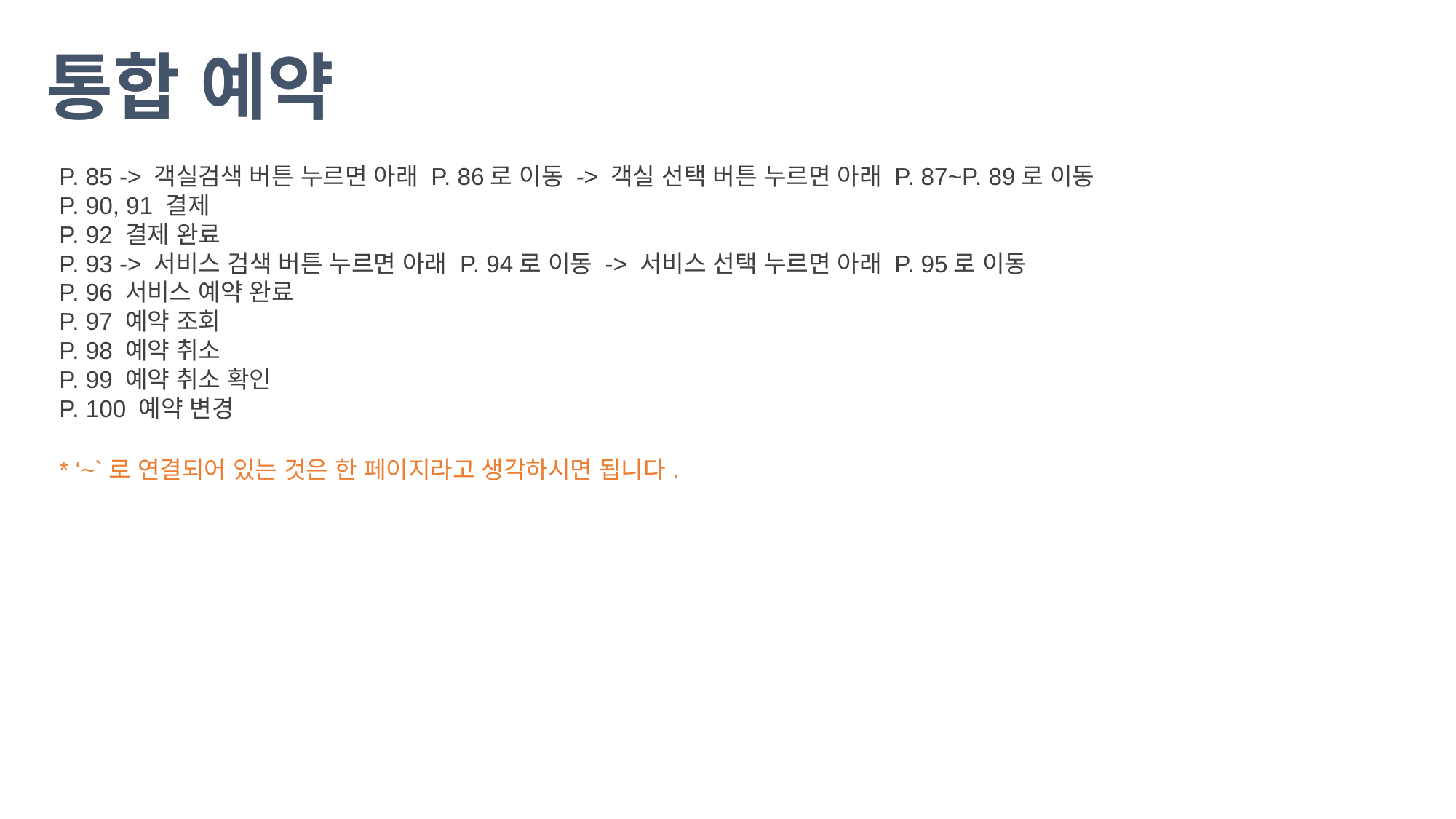

통합 예약
P. 85 -> 객실검색 버튼 누르면 아래 P. 86로 이동 -> 객실 선택 버튼 누르면 아래 P. 87~P. 89로 이동
P. 90, 91 결제
P. 92 결제 완료
P. 93 -> 서비스 검색 버튼 누르면 아래 P. 94로 이동 -> 서비스 선택 누르면 아래 P. 95로 이동
P. 96 서비스 예약 완료
P. 97 예약 조회
P. 98 예약 취소
P. 99 예약 취소 확인
P. 100 예약 변경

* ‘~`로 연결되어 있는 것은 한 페이지라고 생각하시면 됩니다.